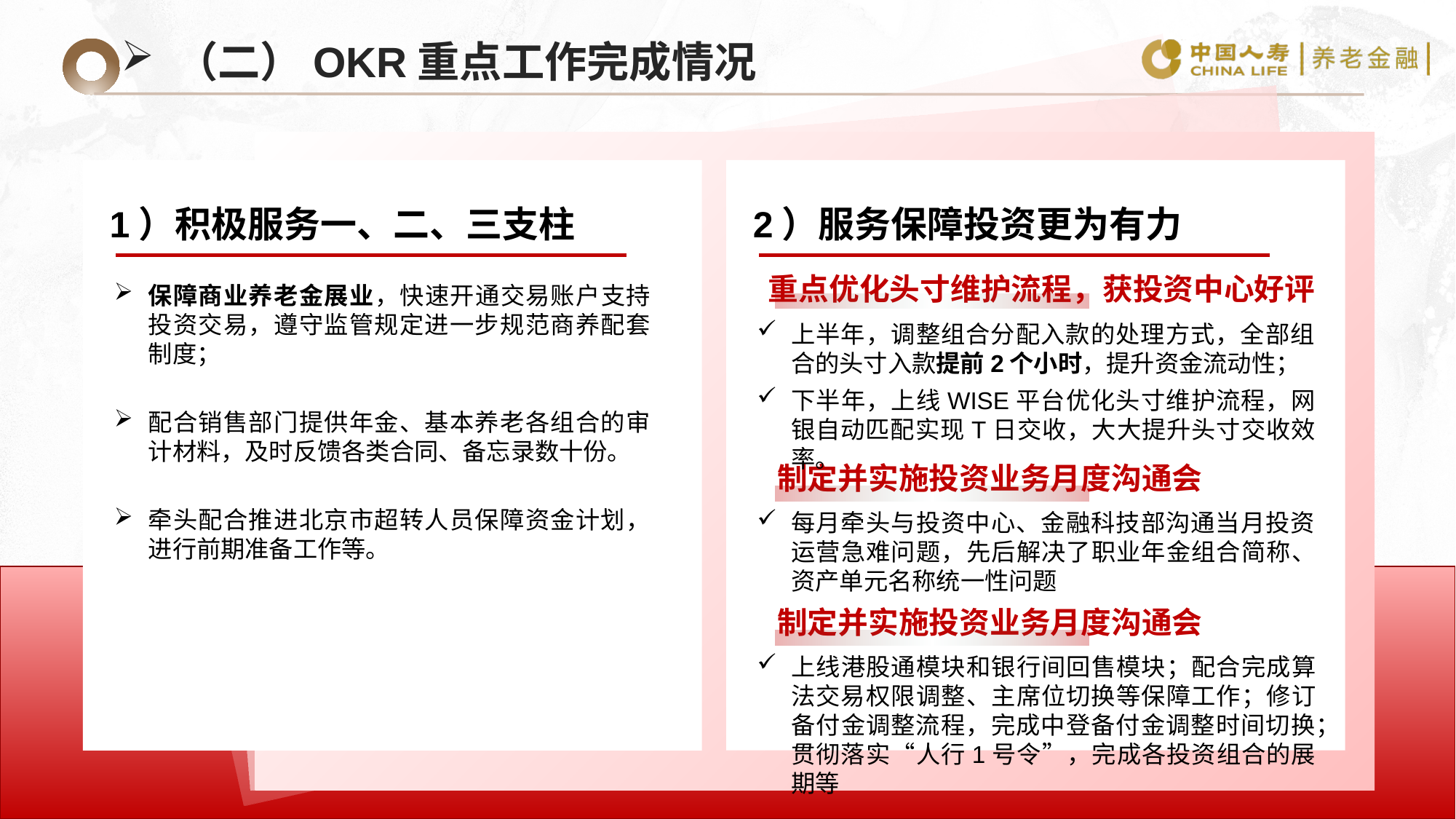

（二）OKR重点工作完成情况

1）积极服务一、二、三支柱
2）服务保障投资更为有力
重点优化头寸维护流程，获投资中心好评
保障商业养老金展业，快速开通交易账户支持投资交易，遵守监管规定进一步规范商养配套制度；
配合销售部门提供年金、基本养老各组合的审计材料，及时反馈各类合同、备忘录数十份。
牵头配合推进北京市超转人员保障资金计划，进行前期准备工作等。

上半年，调整组合分配入款的处理方式，全部组合的头寸入款提前2个小时，提升资金流动性；
下半年，上线WISE平台优化头寸维护流程，网银自动匹配实现T日交收，大大提升头寸交收效率。
制定并实施投资业务月度沟通会

每月牵头与投资中心、金融科技部沟通当月投资运营急难问题，先后解决了职业年金组合简称、资产单元名称统一性问题

制定并实施投资业务月度沟通会

上线港股通模块和银行间回售模块；配合完成算法交易权限调整、主席位切换等保障工作；修订备付金调整流程，完成中登备付金调整时间切换；贯彻落实“人行1号令”，完成各投资组合的展期等